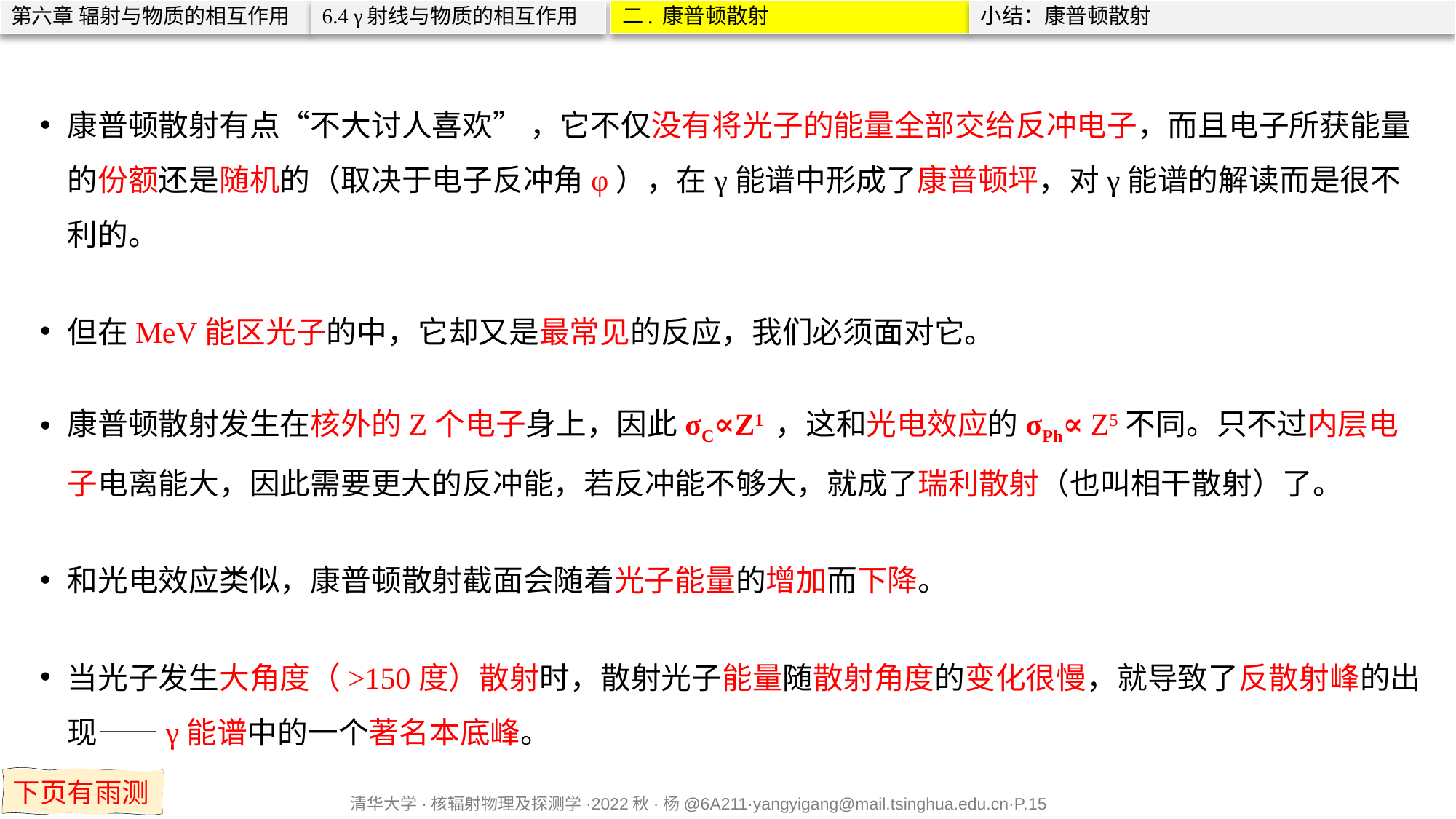

二. 康普顿散射
第六章 辐射与物质的相互作用
6.4 γ射线与物质的相互作用
小结：康普顿散射
康普顿散射有点“不大讨人喜欢” ，它不仅没有将光子的能量全部交给反冲电子，而且电子所获能量的份额还是随机的（取决于电子反冲角φ），在γ能谱中形成了康普顿坪，对γ能谱的解读而是很不利的。
但在MeV能区光子的中，它却又是最常见的反应，我们必须面对它。
康普顿散射发生在核外的Z个电子身上，因此σC∝Z1 ，这和光电效应的σPh∝ Z5不同。只不过内层电子电离能大，因此需要更大的反冲能，若反冲能不够大，就成了瑞利散射（也叫相干散射）了。
和光电效应类似，康普顿散射截面会随着光子能量的增加而下降。
当光子发生大角度（>150度）散射时，散射光子能量随散射角度的变化很慢，就导致了反散射峰的出现——γ能谱中的一个著名本底峰。
下页有雨测